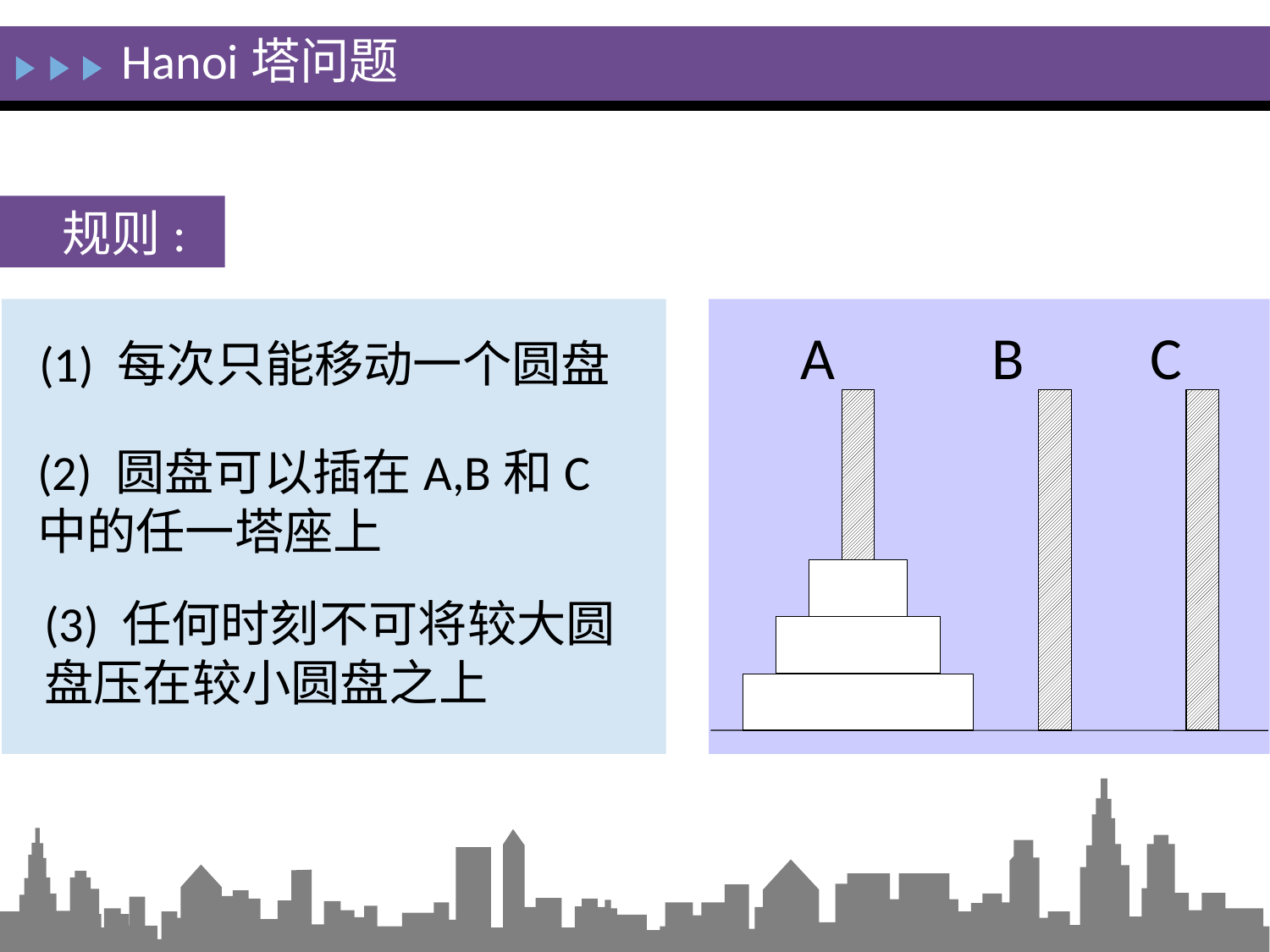

Hanoi塔问题
规则:

A
B
C

(1) 每次只能移动一个圆盘
(2) 圆盘可以插在A,B和C中的任一塔座上
(3) 任何时刻不可将较大圆盘压在较小圆盘之上